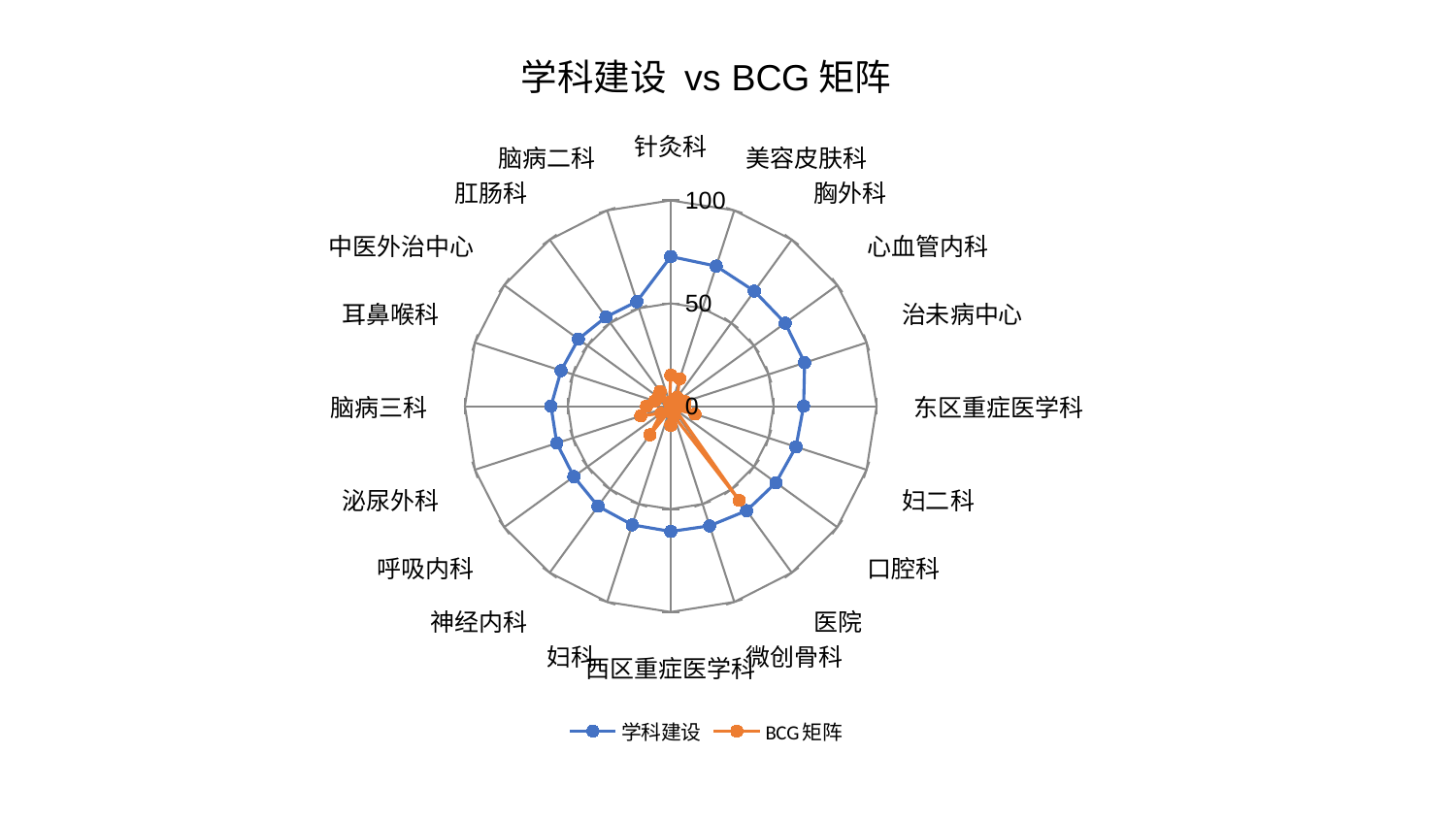

### Chart: 学科建设 vs BCG矩阵

| Category | 学科建设 | BCG矩阵 |
|---|---|---|
| 针灸科 | 72.71394706399975 | 15.050500214367103 |
| 美容皮肤科 | 71.56933408587862 | 13.995482421896437 |
| 胸外科 | 69.11666576775397 | 5.247986766121274 |
| 心血管内科 | 68.72284570403382 | 3.834635672600494 |
| 治未病中心 | 68.39875391013786 | 7.244843020721974 |
| 东区重症医学科 | 64.54049732158323 | 6.693849005440353 |
| 妇二科 | 63.98075927921778 | 12.327077131510183 |
| 口腔科 | 63.19593939787148 | 2.7853471004413213 |
| 医院 | 62.73910434587565 | 56.62353569152373 |
| 微创骨科 | 61.14762395722594 | 4.982048764922994 |
| 西区重症医学科 | 60.86203687827131 | 9.300361808176069 |
| 妇科 | 60.6177718293278 | 2.722981350247976 |
| 神经内科 | 60.10065540128972 | 17.234237506367187 |
| 呼吸内科 | 58.20416972194143 | 5.8947430967087335 |
| 泌尿外科 | 58.19733962770981 | 15.2781582900462 |
| 脑病三科 | 58.18333491860853 | 11.764249747162452 |
| 耳鼻喉科 | 56.00884003803281 | 8.152453008579336 |
| 中医外治中心 | 55.47004550007859 | 7.51842202038735 |
| 肛肠科 | 53.576516814275095 | 8.777818187256397 |
| 脑病二科 | 53.40471664183753 | 1.9307117031852024 |
20